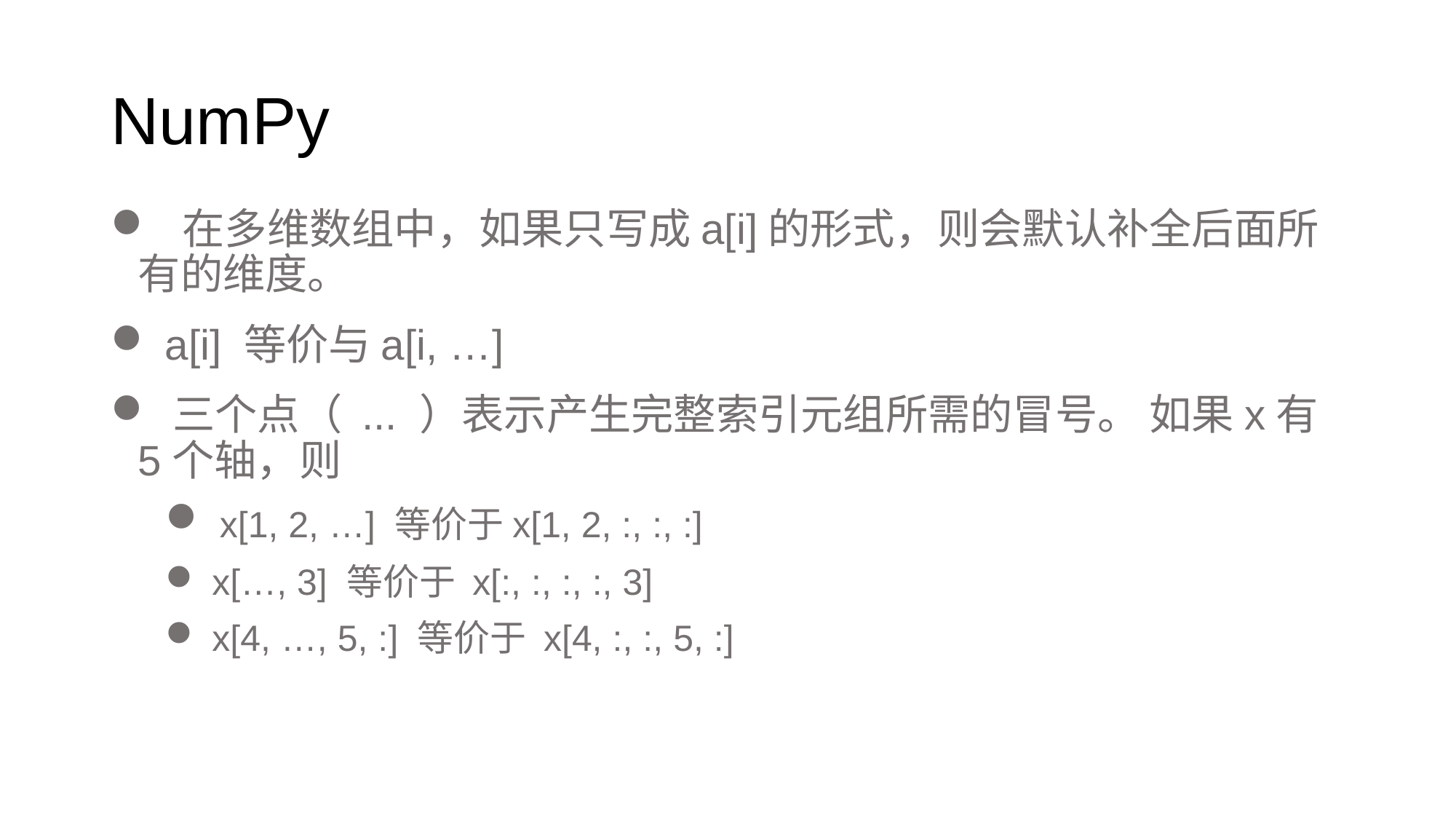

# NumPy
  在多维数组中，如果只写成a[i]的形式，则会默认补全后面所有的维度。
 a[i] 等价与a[i, …]
 三个点（ ... ）表示产生完整索引元组所需的冒号。 如果x有5个轴，则
 x[1, 2, …] 等价于x[1, 2, :, :, :]
 x[…, 3] 等价于 x[:, :, :, :, 3]
 x[4, …, 5, :] 等价于 x[4, :, :, 5, :]